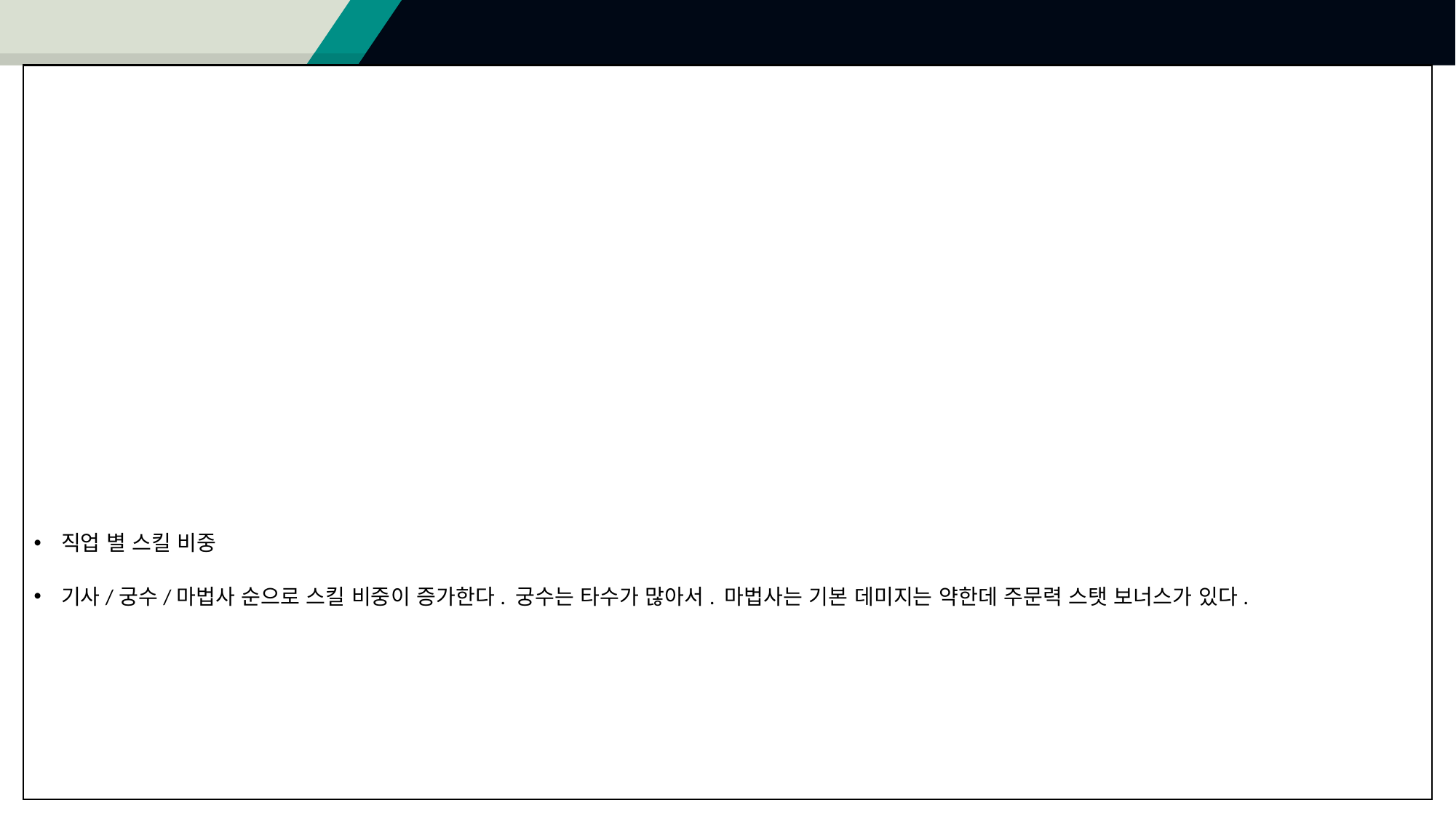

#
직업 별 스킬 비중
기사/궁수/마법사 순으로 스킬 비중이 증가한다. 궁수는 타수가 많아서. 마법사는 기본 데미지는 약한데 주문력 스탯 보너스가 있다.